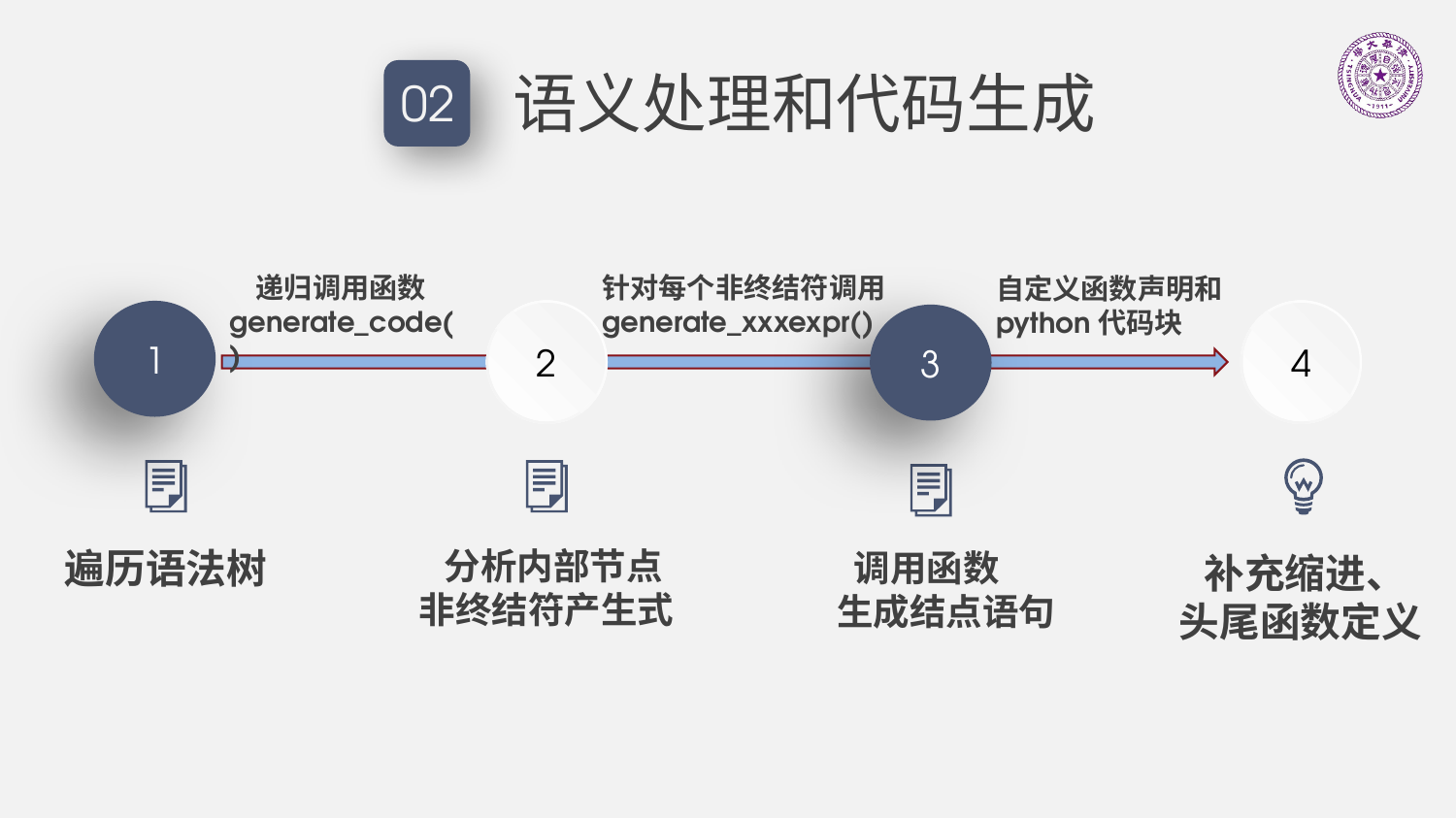

语义处理和代码生成

02
针对每个非终结符调用generate_xxxexpr()
   递归调用函数
generate_code()
自定义函数声明和python代码块

2

4

1

3

遍历语法树
  分析内部节点
非终结符产生式
 调用函数
生成结点语句
  补充缩进、
头尾函数定义